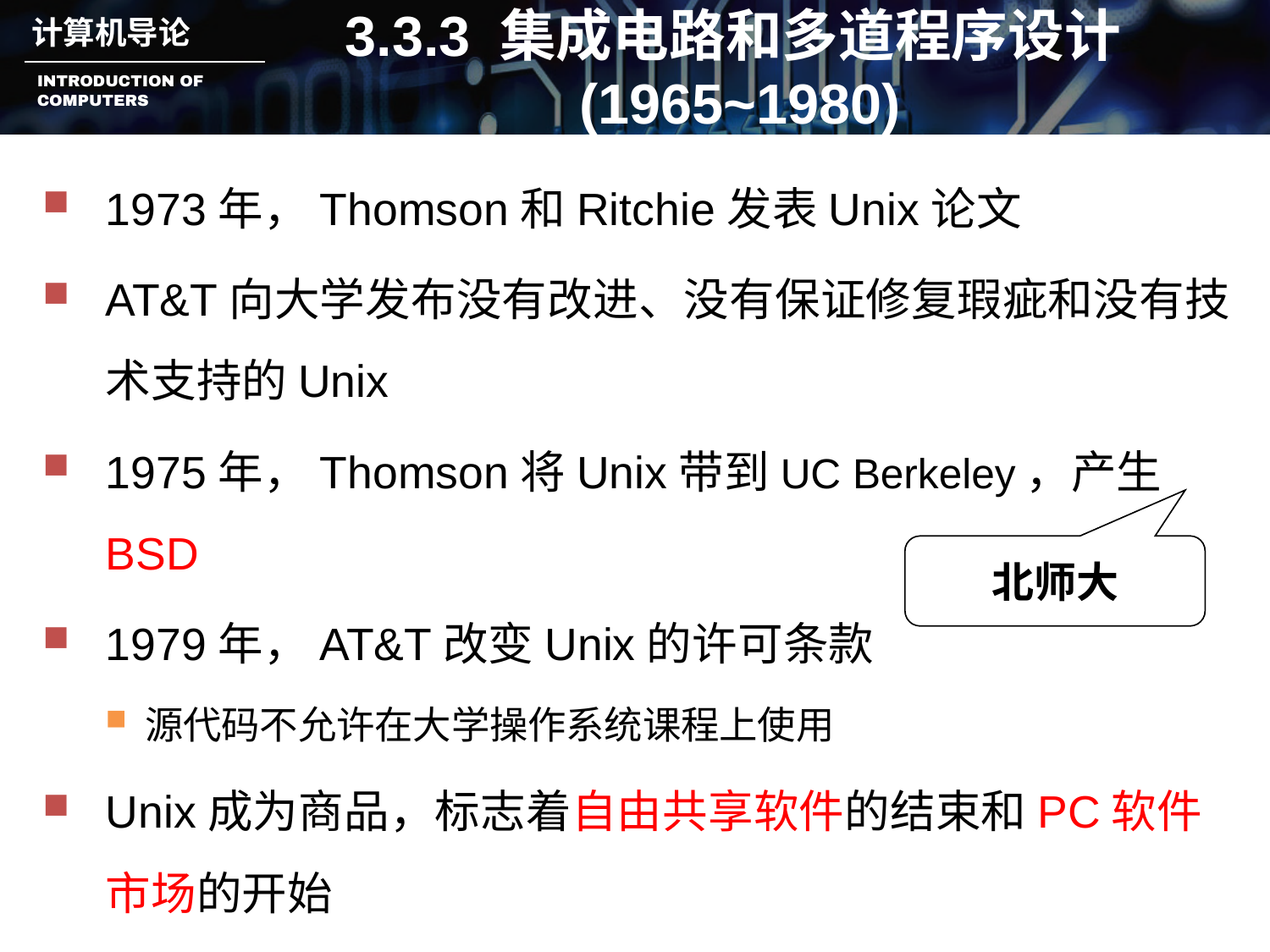

# 3.3.3 集成电路和多道程序设计(1965~1980)
1973年，Thomson和Ritchie发表Unix论文
AT&T向大学发布没有改进、没有保证修复瑕疵和没有技术支持的Unix
1975年，Thomson将Unix带到UC Berkeley，产生BSD
1979年，AT&T改变Unix的许可条款
源代码不允许在大学操作系统课程上使用
Unix成为商品，标志着自由共享软件的结束和PC软件市场的开始
Berkeley Software Distribution
北师大